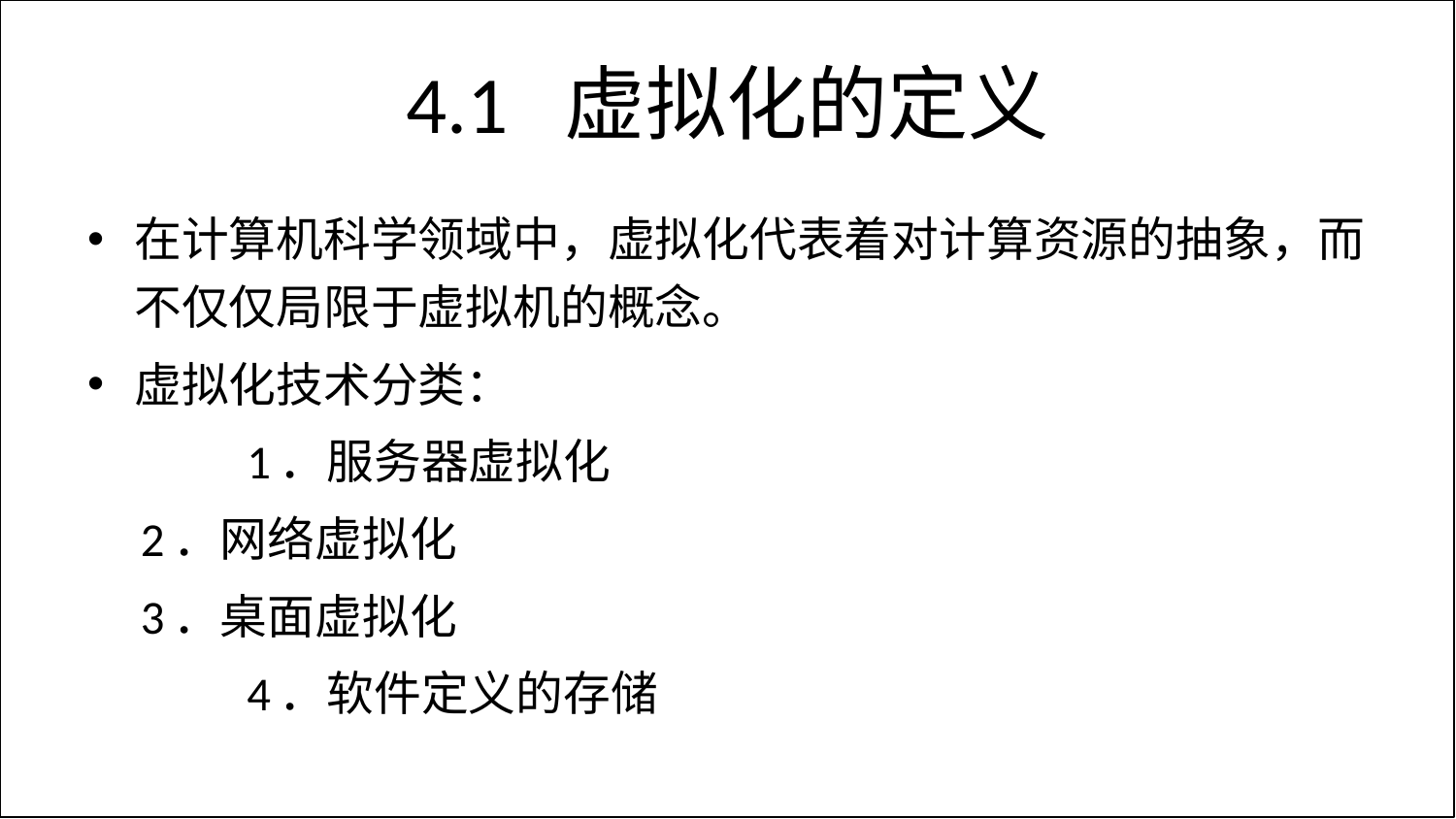

# 4.1  虚拟化的定义
在计算机科学领域中，虚拟化代表着对计算资源的抽象，而不仅仅局限于虚拟机的概念。
虚拟化技术分类：
	     1．服务器虚拟化
     2．网络虚拟化
     3．桌面虚拟化
	     4．软件定义的存储